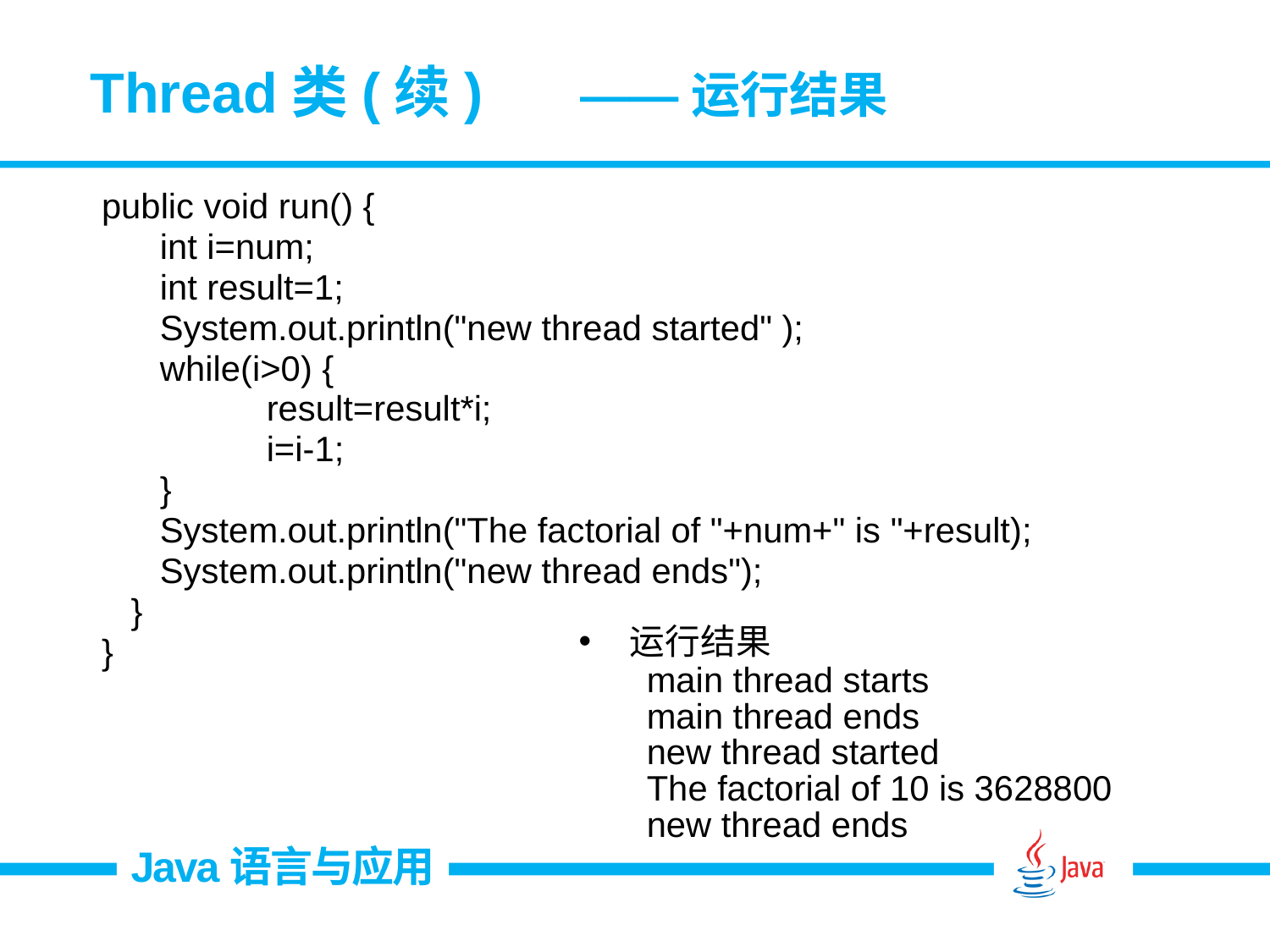

# Thread类(续)	——运行结果
public void run() {
      int i=num;
      int result=1;
      System.out.println("new thread started" );
      while(i>0) {
      	    result=result*i;
      	    i=i-1;
      }
      System.out.println("The factorial of "+num+" is "+result);
      System.out.println("new thread ends");
   }
}

运行结果
main thread starts
main thread ends
new thread started
The factorial of 10 is 3628800
new thread ends